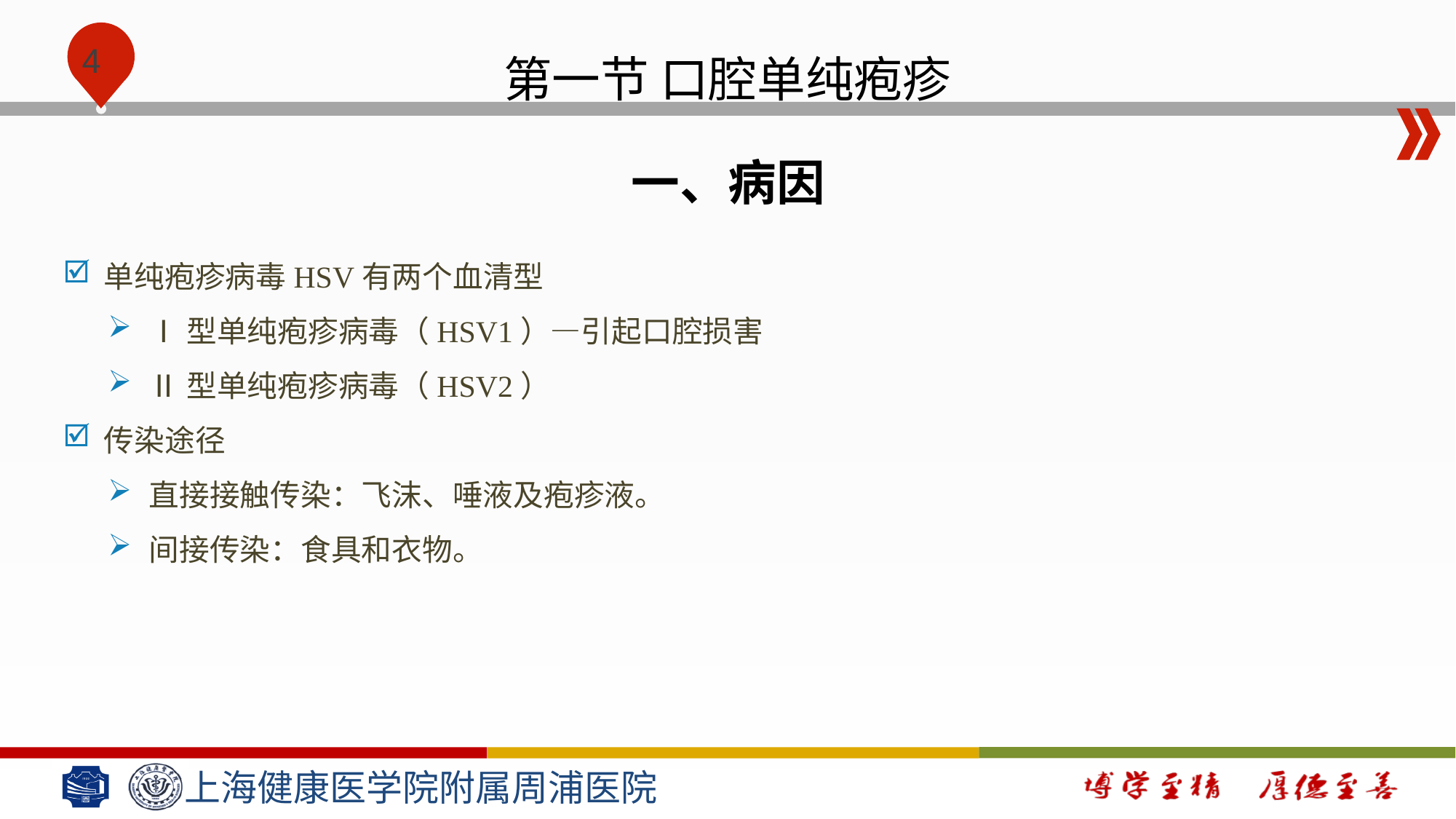

# 第一节 口腔单纯疱疹
一、病因
单纯疱疹病毒HSV有两个血清型
Ⅰ型单纯疱疹病毒（HSV1）—引起口腔损害
Ⅱ型单纯疱疹病毒（HSV2）
传染途径
直接接触传染：飞沫、唾液及疱疹液。
间接传染：食具和衣物。